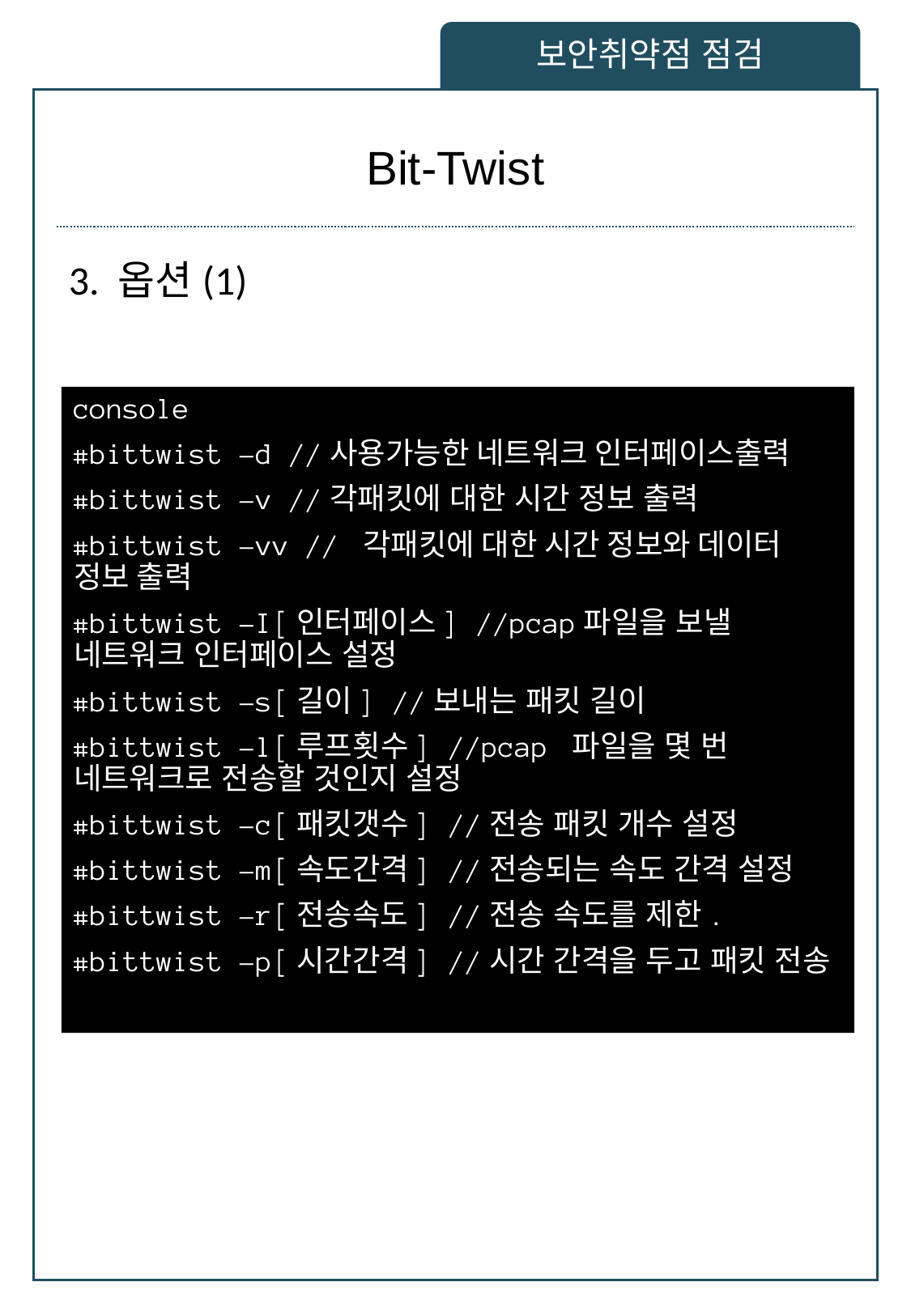

보안취약점 점검

# Bit-Twist
3. 옵션(1)
console
#bittwist –d //사용가능한 네트워크 인터페이스출력
#bittwist –v //각패킷에 대한 시간 정보 출력
#bittwist –vv // 각패킷에 대한 시간 정보와 데이터 정보 출력
#bittwist -I[인터페이스] //pcap파일을 보낼 네트워크 인터페이스 설정
#bittwist –s[길이] //보내는 패킷 길이
#bittwist –l[루프횟수] //pcap 파일을 몇 번 네트워크로 전송할 것인지 설정
#bittwist –c[패킷갯수] //전송 패킷 개수 설정
#bittwist –m[속도간격] //전송되는 속도 간격 설정
#bittwist –r[전송속도] //전송 속도를 제한.
#bittwist –p[시간간격] //시간 간격을 두고 패킷 전송